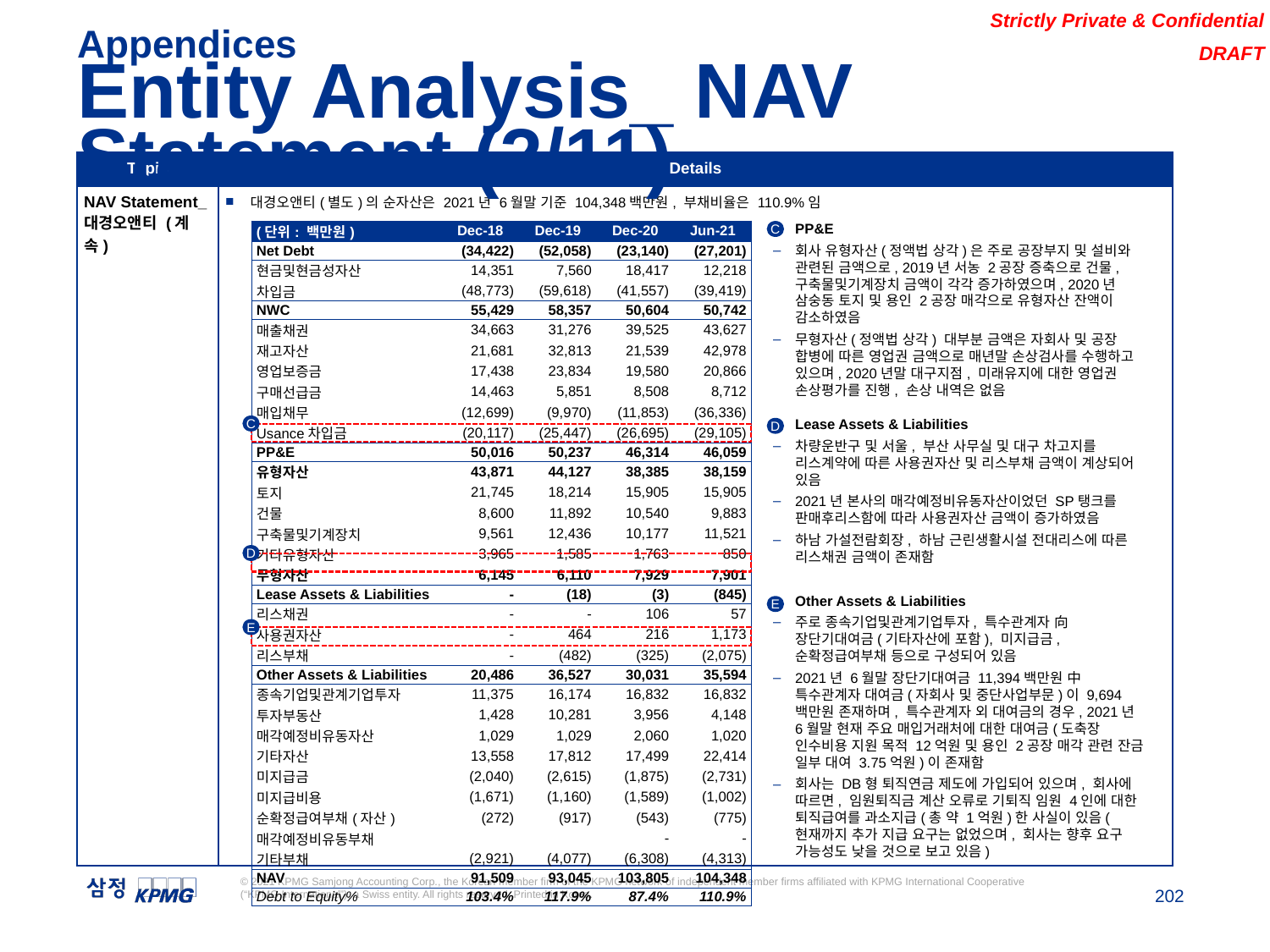

Appendices
Entity Analysis_ NAV Statement (2/11)
| Topic | Details |
| --- | --- |
| NAV Statement\_ 대경오앤티 (계속) | 대경오앤티(별도)의 순자산은 2021년 6월말 기준 104,348백만원, 부채비율은 110.9%임 |
PP&E
회사 유형자산(정액법 상각)은 주로 공장부지 및 설비와 관련된 금액으로, 2019년 서농 2공장 증축으로 건물, 구축물및기계장치 금액이 각각 증가하였으며, 2020년 삼숭동 토지 및 용인 2공장 매각으로 유형자산 잔액이 감소하였음
무형자산(정액법 상각) 대부분 금액은 자회사 및 공장 합병에 따른 영업권 금액으로 매년말 손상검사를 수행하고 있으며, 2020년말 대구지점, 미래유지에 대한 영업권 손상평가를 진행, 손상 내역은 없음

Lease Assets & Liabilities
차량운반구 및 서울, 부산 사무실 및 대구 차고지를 리스계약에 따른 사용권자산 및 리스부채 금액이 계상되어 있음
2021년 본사의 매각예정비유동자산이었던 SP탱크를 판매후리스함에 따라 사용권자산 금액이 증가하였음
하남 가설전람회장, 하남 근린생활시설 전대리스에 따른 리스채권 금액이 존재함

Other Assets & Liabilities
주로 종속기업및관계기업투자, 특수관계자 向 장단기대여금(기타자산에 포함), 미지급금, 순확정급여부채 등으로 구성되어 있음
2021년 6월말 장단기대여금 11,394백만원 中 특수관계자 대여금(자회사 및 중단사업부문)이 9,694백만원 존재하며, 특수관계자 외 대여금의 경우, 2021년 6월말 현재 주요 매입거래처에 대한 대여금(도축장 인수비용 지원 목적 12억원 및 용인 2공장 매각 관련 잔금 일부 대여 3.75억원)이 존재함
회사는 DB형 퇴직연금 제도에 가입되어 있으며, 회사에 따르면, 임원퇴직금 계산 오류로 기퇴직 임원 4인에 대한 퇴직급여를 과소지급(총 약 1억원)한 사실이 있음(현재까지 추가 지급 요구는 없었으며, 회사는 향후 요구 가능성도 낮을 것으로 보고 있음)

| (단위: 백만원) | Dec-18 | Dec-19 | Dec-20 | Jun-21 |
| --- | --- | --- | --- | --- |
| Net Debt | (34,422) | (52,058) | (23,140) | (27,201) |
| 현금및현금성자산 | 14,351 | 7,560 | 18,417 | 12,218 |
| 차입금 | (48,773) | (59,618) | (41,557) | (39,419) |
| NWC | 55,429 | 58,357 | 50,604 | 50,742 |
| 매출채권 | 34,663 | 31,276 | 39,525 | 43,627 |
| 재고자산 | 21,681 | 32,813 | 21,539 | 42,978 |
| 영업보증금 | 17,438 | 23,834 | 19,580 | 20,866 |
| 구매선급금 | 14,463 | 5,851 | 8,508 | 8,712 |
| 매입채무 | (12,699) | (9,970) | (11,853) | (36,336) |
| Usance차입금 | (20,117) | (25,447) | (26,695) | (29,105) |
| PP&E | 50,016 | 50,237 | 46,314 | 46,059 |
| 유형자산 | 43,871 | 44,127 | 38,385 | 38,159 |
| 토지 | 21,745 | 18,214 | 15,905 | 15,905 |
| 건물 | 8,600 | 11,892 | 10,540 | 9,883 |
| 구축물및기계장치 | 9,561 | 12,436 | 10,177 | 11,521 |
| 기타유형자산 | 3,965 | 1,585 | 1,763 | 850 |
| 무형자산 | 6,145 | 6,110 | 7,929 | 7,901 |
| Lease Assets & Liabilities | - | (18) | (3) | (845) |
| 리스채권 | - | - | 106 | 57 |
| 사용권자산 | - | 464 | 216 | 1,173 |
| 리스부채 | - | (482) | (325) | (2,075) |
| Other Assets & Liabilities | 20,486 | 36,527 | 30,031 | 35,594 |
| 종속기업및관계기업투자 | 11,375 | 16,174 | 16,832 | 16,832 |
| 투자부동산 | 1,428 | 10,281 | 3,956 | 4,148 |
| 매각예정비유동자산 | 1,029 | 1,029 | 2,060 | 1,020 |
| 기타자산 | 13,558 | 17,812 | 17,499 | 22,414 |
| 미지급금 | (2,040) | (2,615) | (1,875) | (2,731) |
| 미지급비용 | (1,671) | (1,160) | (1,589) | (1,002) |
| 순확정급여부채(자산) | (272) | (917) | (543) | (775) |
| 매각예정비유동부채 |  |  | - | - |
| 기타부채 | (2,921) | (4,077) | (6,308) | (4,313) |
| NAV | 91,509 | 93,045 | 103,805 | 104,348 |
| Debt to Equity% | 103.4% | 117.9% | 87.4% | 110.9% |
C
C
D

D

E
E